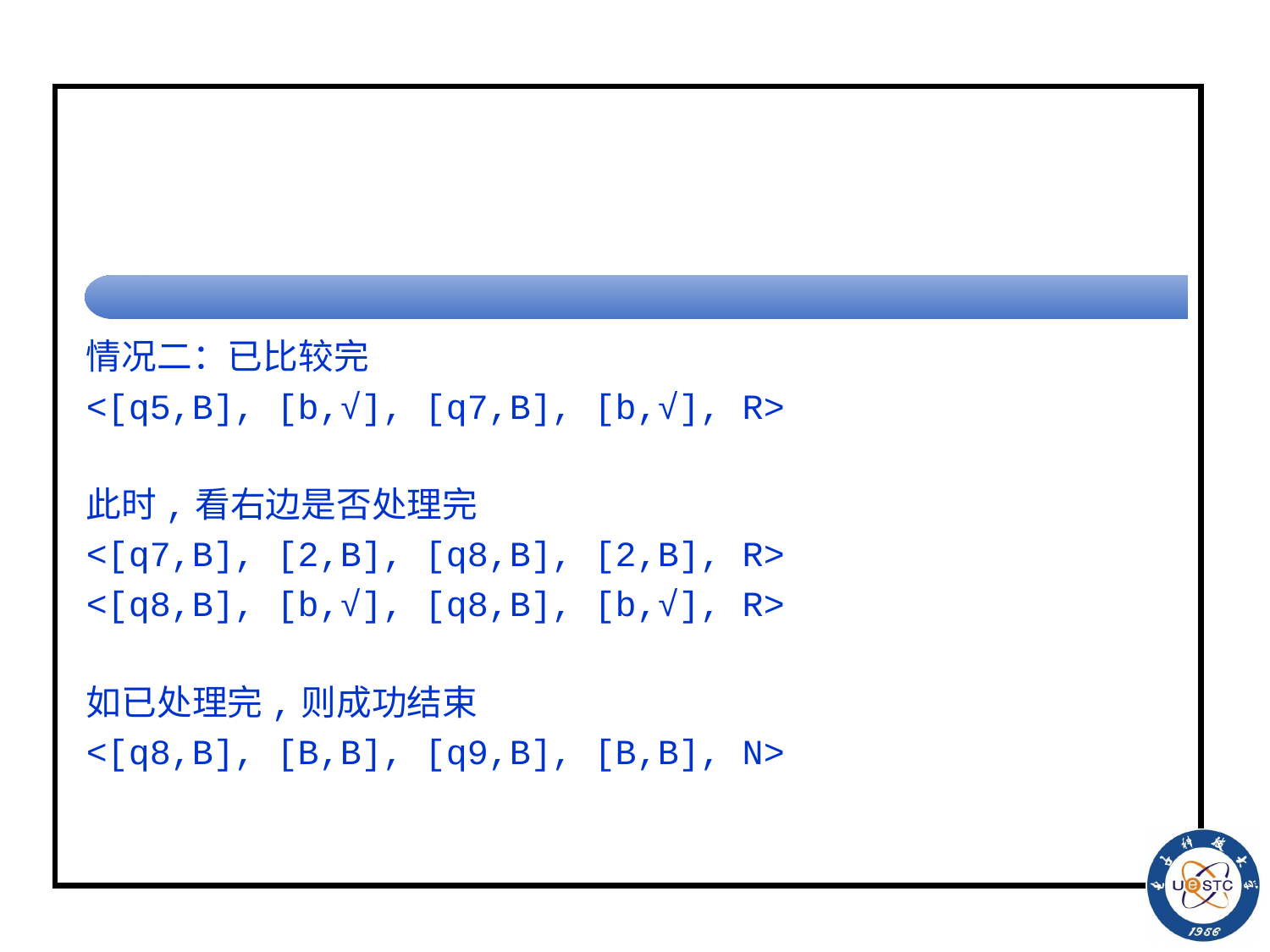

#
情况二：已比较完
<[q5,B], [b,√], [q7,B], [b,√], R>

此时,看右边是否处理完
<[q7,B], [2,B], [q8,B], [2,B], R>
<[q8,B], [b,√], [q8,B], [b,√], R>

如已处理完,则成功结束
<[q8,B], [B,B], [q9,B], [B,B], N>